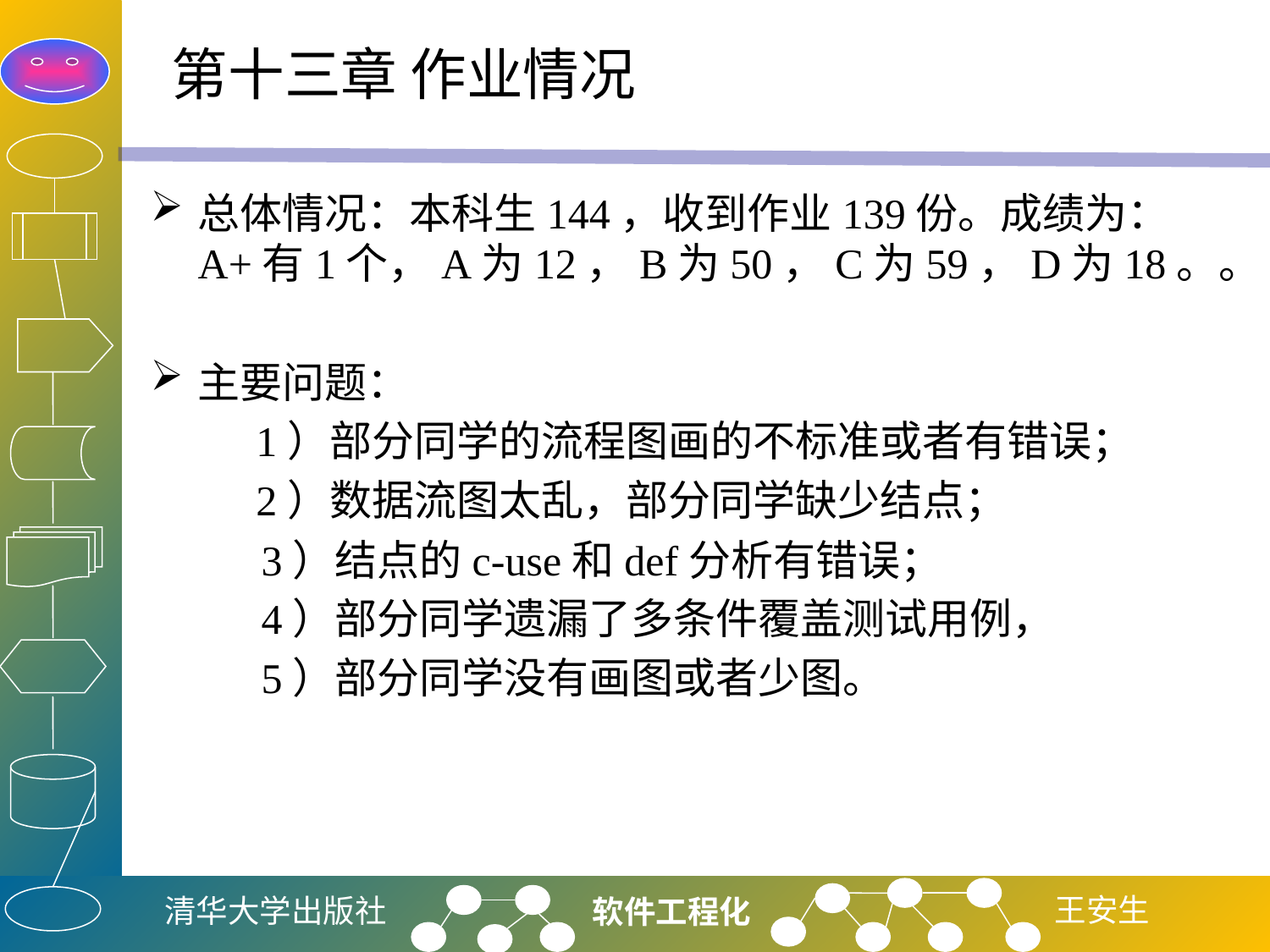

# 第十三章 作业情况
总体情况：本科生144，收到作业139份。成绩为：A+有1个，A为12，B为50，C为59，D为18。。

主要问题：
          1）部分同学的流程图画的不标准或者有错误；
          2）数据流图太乱，部分同学缺少结点；
3）结点的c-use和def分析有错误；
4）部分同学遗漏了多条件覆盖测试用例，
5）部分同学没有画图或者少图。